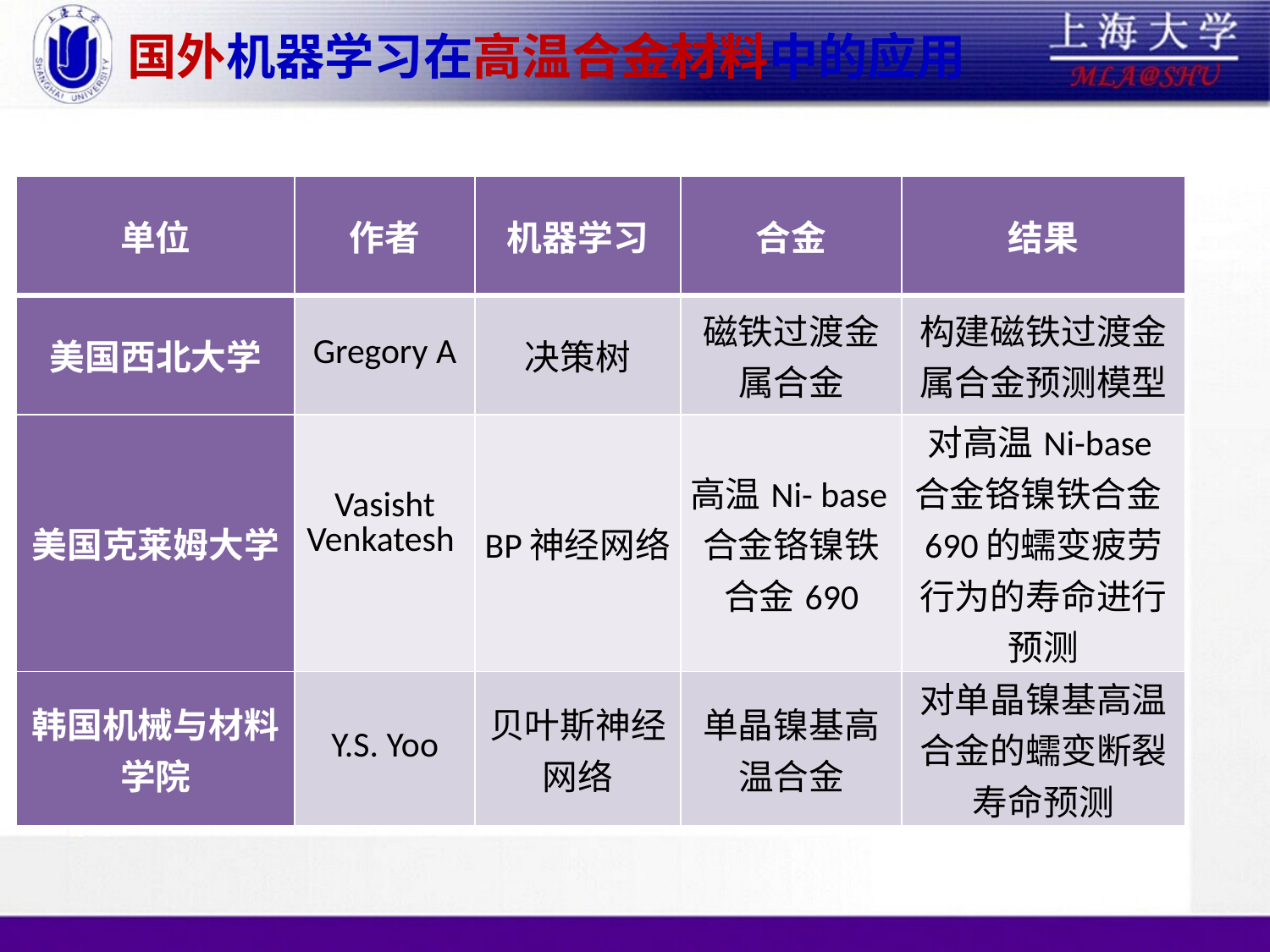

# 国外机器学习在高温合金材料中的应用

| 单位 | 作者 | 机器学习 | 合金 | 结果 |
| --- | --- | --- | --- | --- |
| 美国西北大学 | Gregory A | 决策树 | 磁铁过渡金属合金 | 构建磁铁过渡金属合金预测模型 |
| 美国克莱姆大学 | Vasisht Venkatesh | BP神经网络 | 高温Ni- base合金铬镍铁合金690 | 对高温Ni-base合金铬镍铁合金690的蠕变疲劳行为的寿命进行预测 |
| 韩国机械与材料学院 | Y.S. Yoo | 贝叶斯神经网络 | 单晶镍基高温合金 | 对单晶镍基高温合金的蠕变断裂寿命预测 |